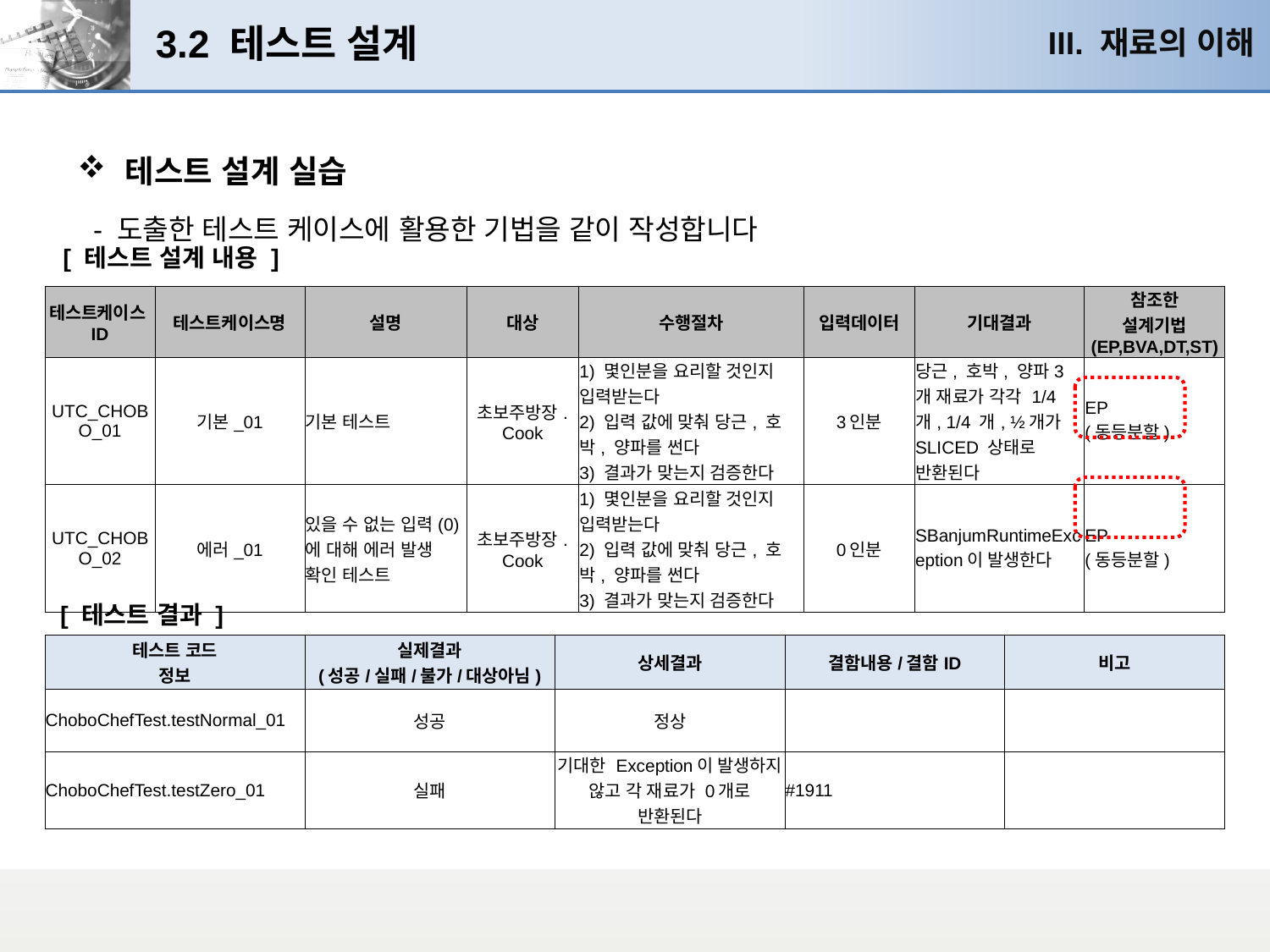

# 3.2 테스트 설계
III. 재료의 이해
테스트 설계 실습
  - 도출한 테스트 케이스에 활용한 기법을 같이 작성합니다
[ 테스트 설계 내용 ]
| 테스트케이스ID | 테스트케이스명 | 설명 | 대상 | 수행절차 | 입력데이터 | 기대결과 | 참조한 설계기법 (EP,BVA,DT,ST) |
| --- | --- | --- | --- | --- | --- | --- | --- |
| UTC\_CHOBO\_01 | 기본\_01 | 기본 테스트 | 초보주방장. Cook | 1) 몇인분을 요리할 것인지 입력받는다 2) 입력 값에 맞춰 당근, 호박, 양파를 썬다 3) 결과가 맞는지 검증한다 | 3인분 | 당근, 호박, 양파3개 재료가 각각 1/4개, 1/4 개, ½개가 SLICED 상태로 반환된다 | EP (동등분할) |
| UTC\_CHOBO\_02 | 에러\_01 | 있을 수 없는 입력(0)에 대해 에러 발생 확인 테스트 | 초보주방장. Cook | 1) 몇인분을 요리할 것인지 입력받는다 2) 입력 값에 맞춰 당근, 호박, 양파를 썬다 3) 결과가 맞는지 검증한다 | 0인분 | SBanjumRuntimeException이 발생한다 | EP (동등분할) |

[ 테스트 결과 ]
| 테스트 코드 정보 | 실제결과 (성공/실패/불가/대상아님) | 상세결과 | 결함내용/결함ID | 비고 |
| --- | --- | --- | --- | --- |
| ChoboChefTest.testNormal\_01 | 성공 | 정상 |  |  |
| ChoboChefTest.testZero\_01 | 실패 | 기대한 Exception이 발생하지 않고 각 재료가 0개로 반환된다 | #1911 |  |